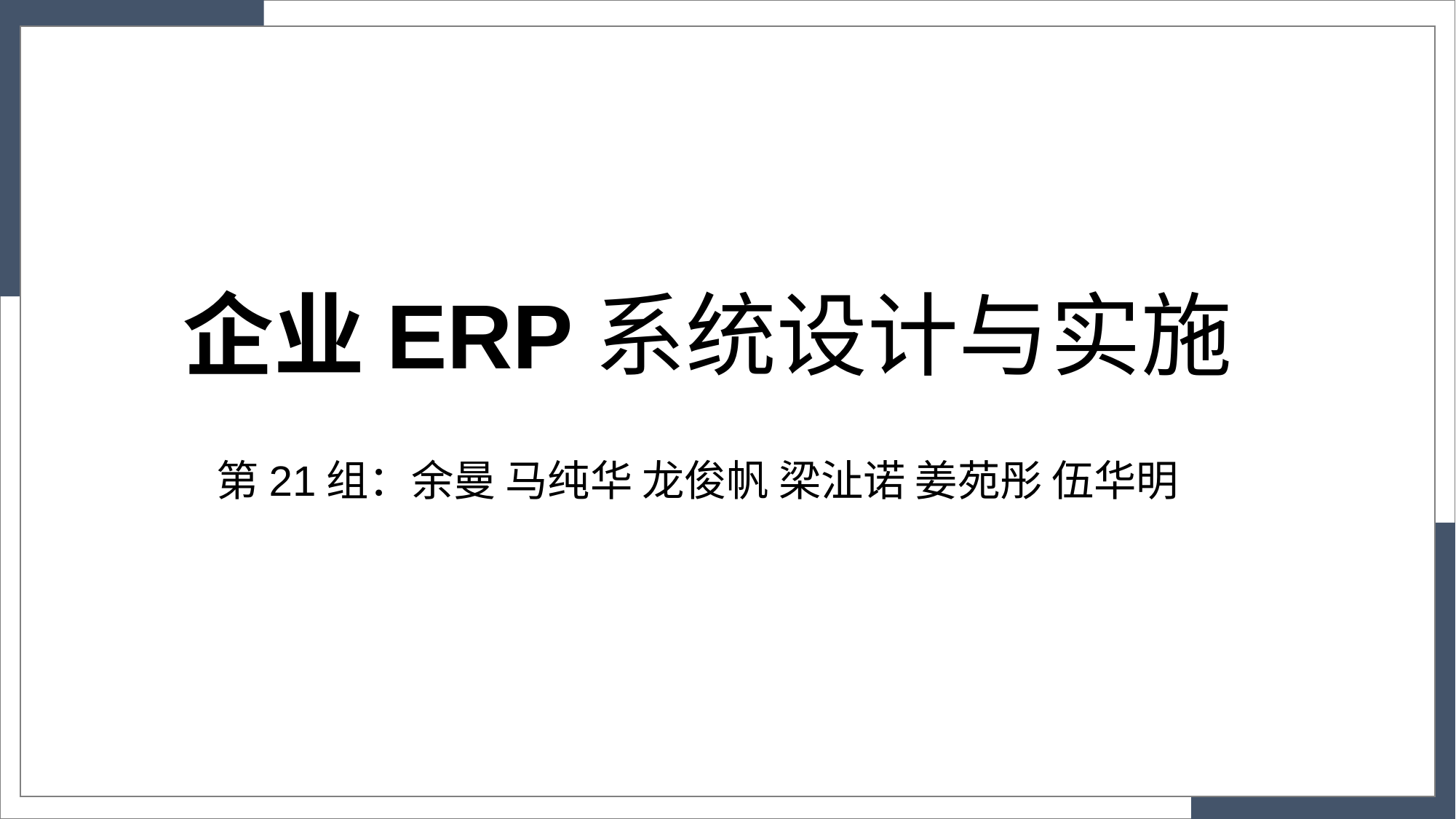

企业ERP系统设计与实施
第21组：余曼 马纯华 龙俊帆 梁沚诺 姜苑彤 伍华明